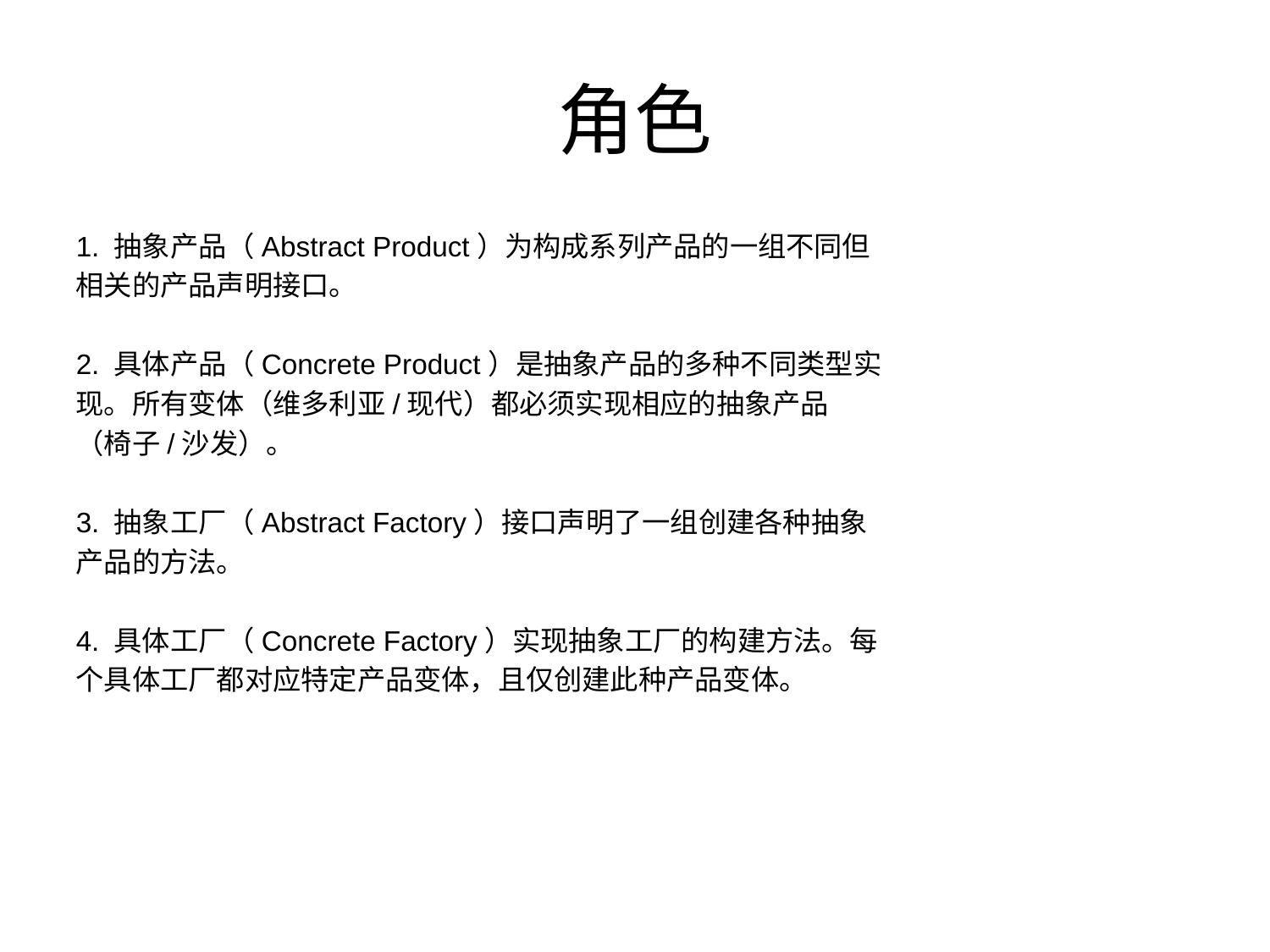

# 角色
1. 抽象产品（Abstract Product）为构成系列产品的一组不同但
相关的产品声明接口。

2. 具体产品（Concrete Product）是抽象产品的多种不同类型实
现。所有变体（维多利亚/现代）都必须实现相应的抽象产品
（椅子/沙发）。

3. 抽象工厂（Abstract Factory）接口声明了一组创建各种抽象
产品的方法。

4. 具体工厂（Concrete Factory）实现抽象工厂的构建方法。每
个具体工厂都对应特定产品变体，且仅创建此种产品变体。